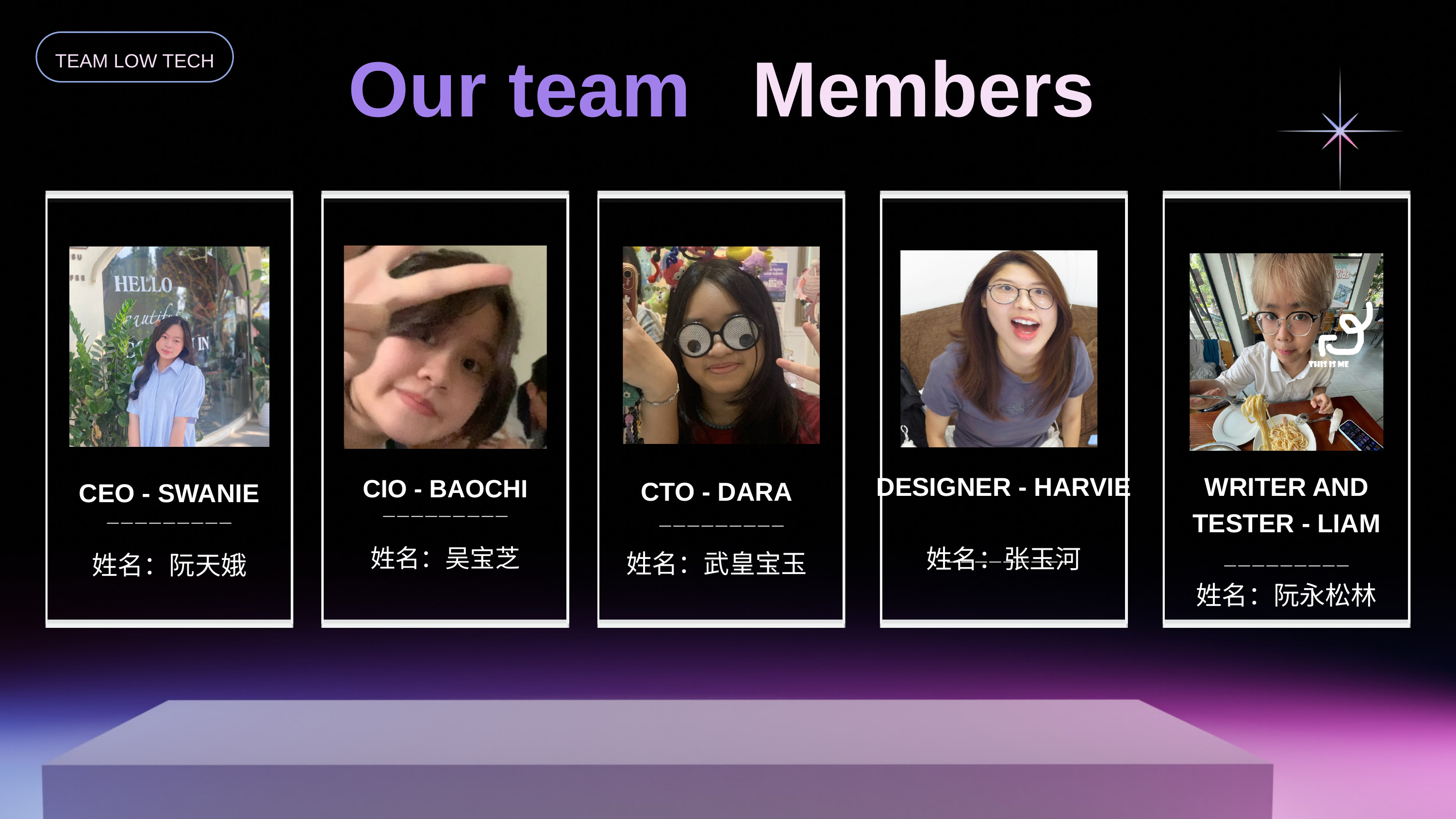

TEAM LOW TECH
Our team
Members

CEO - SWANIE

姓名：阮天娥
---------

CIO - BAOCHI

姓名：吴宝芝
---------

CTO - DARA

姓名：武皇宝玉
---------

DESIGNER - HARVIE

姓名：张玉河
---------

WRITER AND TESTER - LIAM

姓名：阮永松林
---------